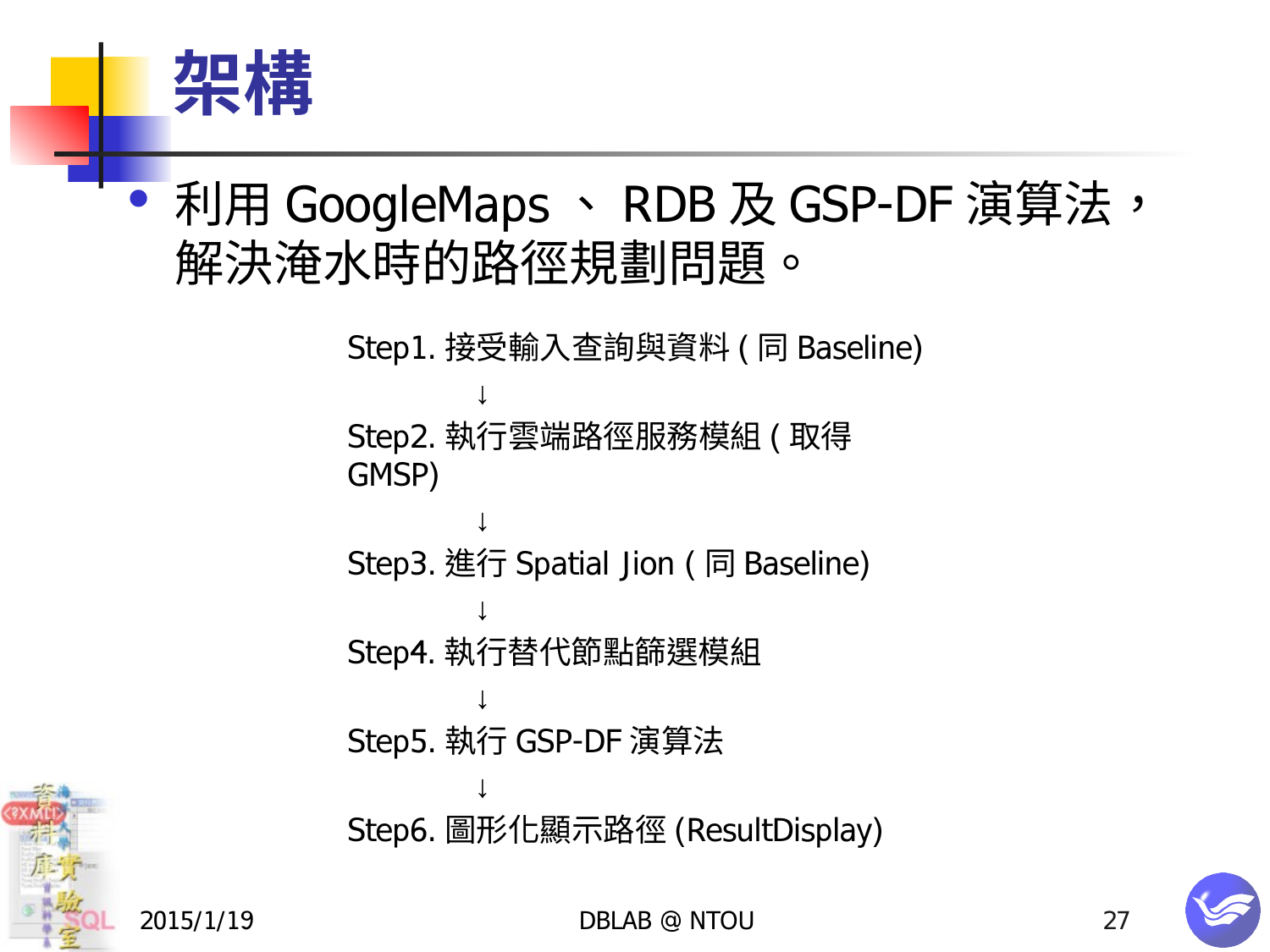

# 架構
利用GoogleMaps、RDB及GSP-DF演算法，解決淹水時的路徑規劃問題。

Step1.接受輸入查詢與資料(同Baseline)
	↓
Step2.執行雲端路徑服務模組(取得GMSP)
 	↓
Step3.進行Spatial Jion (同Baseline)
	↓
Step4.執行替代節點篩選模組
	↓
Step5.執行GSP-DF演算法
	↓
Step6.圖形化顯示路徑(ResultDisplay)
2015/1/19
DBLAB @ NTOU
27